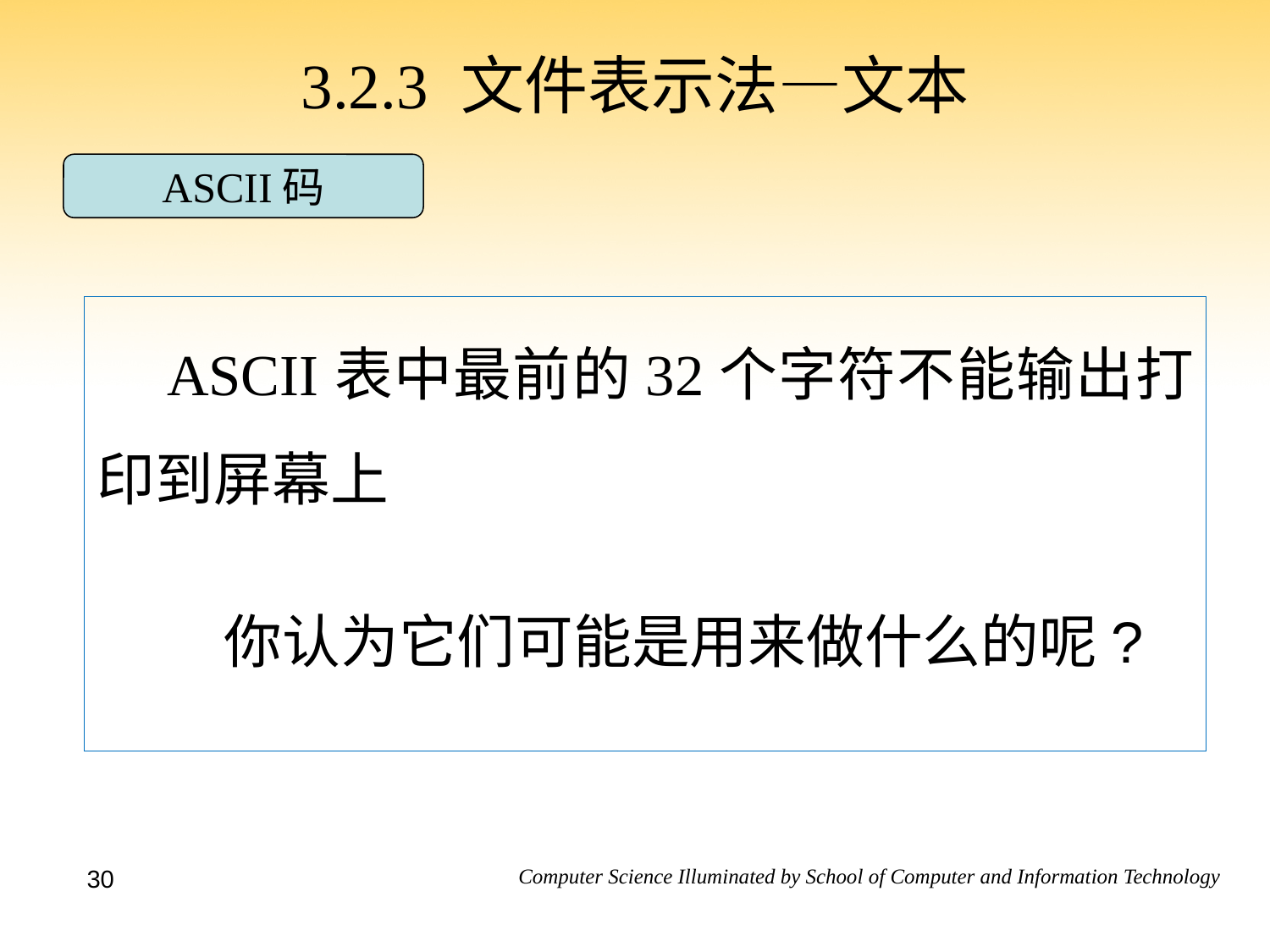

3.2.3 文件表示法—文本
ASCII码
    ASCII表中最前的32个字符不能输出打印到屏幕上

	你认为它们可能是用来做什么的呢?

30